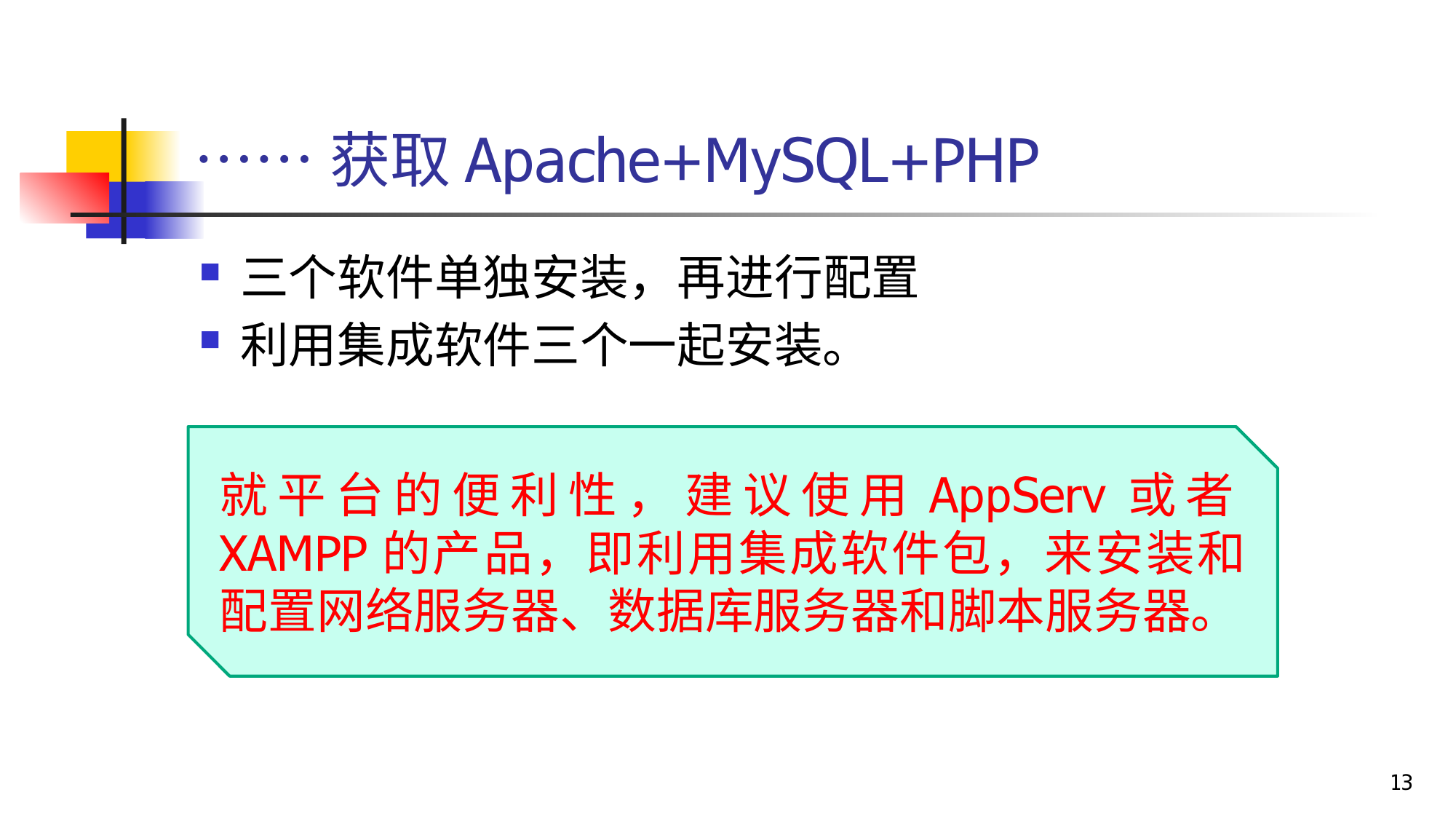

# ……获取Apache+MySQL+PHP
三个软件单独安装，再进行配置
利用集成软件三个一起安装。
就平台的便利性，建议使用AppServ或者XAMPP的产品，即利用集成软件包，来安装和配置网络服务器、数据库服务器和脚本服务器。
13